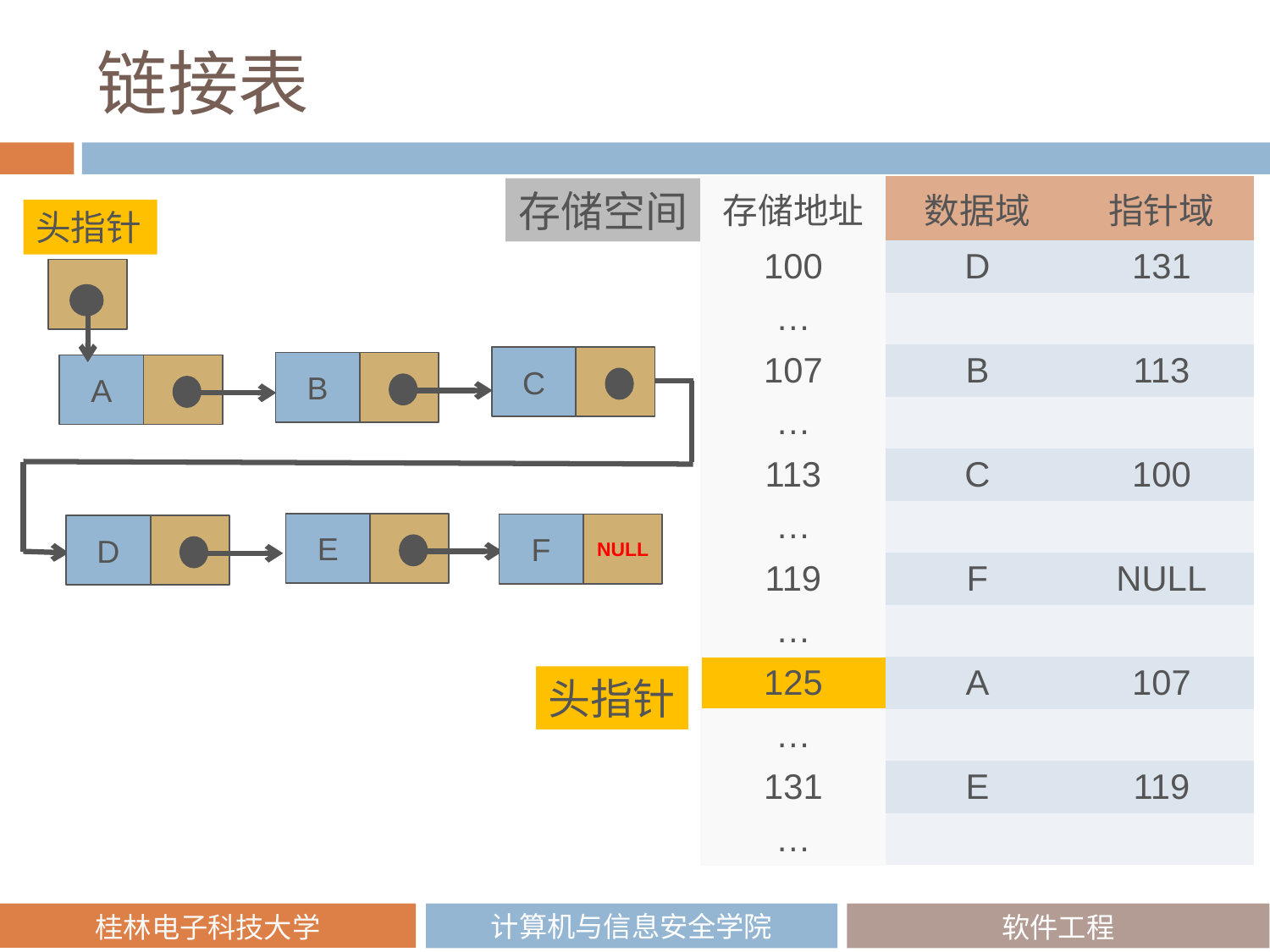

# 链接表
| 存储地址 | 数据域 | 指针域 |
| --- | --- | --- |
| 100 | D | 131 |
| … |  |  |
| 107 | B | 113 |
| … |  |  |
| 113 | C | 100 |
| … |  |  |
| 119 | F | NULL |
| … |  |  |
| 125 | A | 107 |
| … |  |  |
| 131 | E | 119 |
| … |  |  |
存储空间
头指针

C

B

A

E
NULL
F

D

头指针